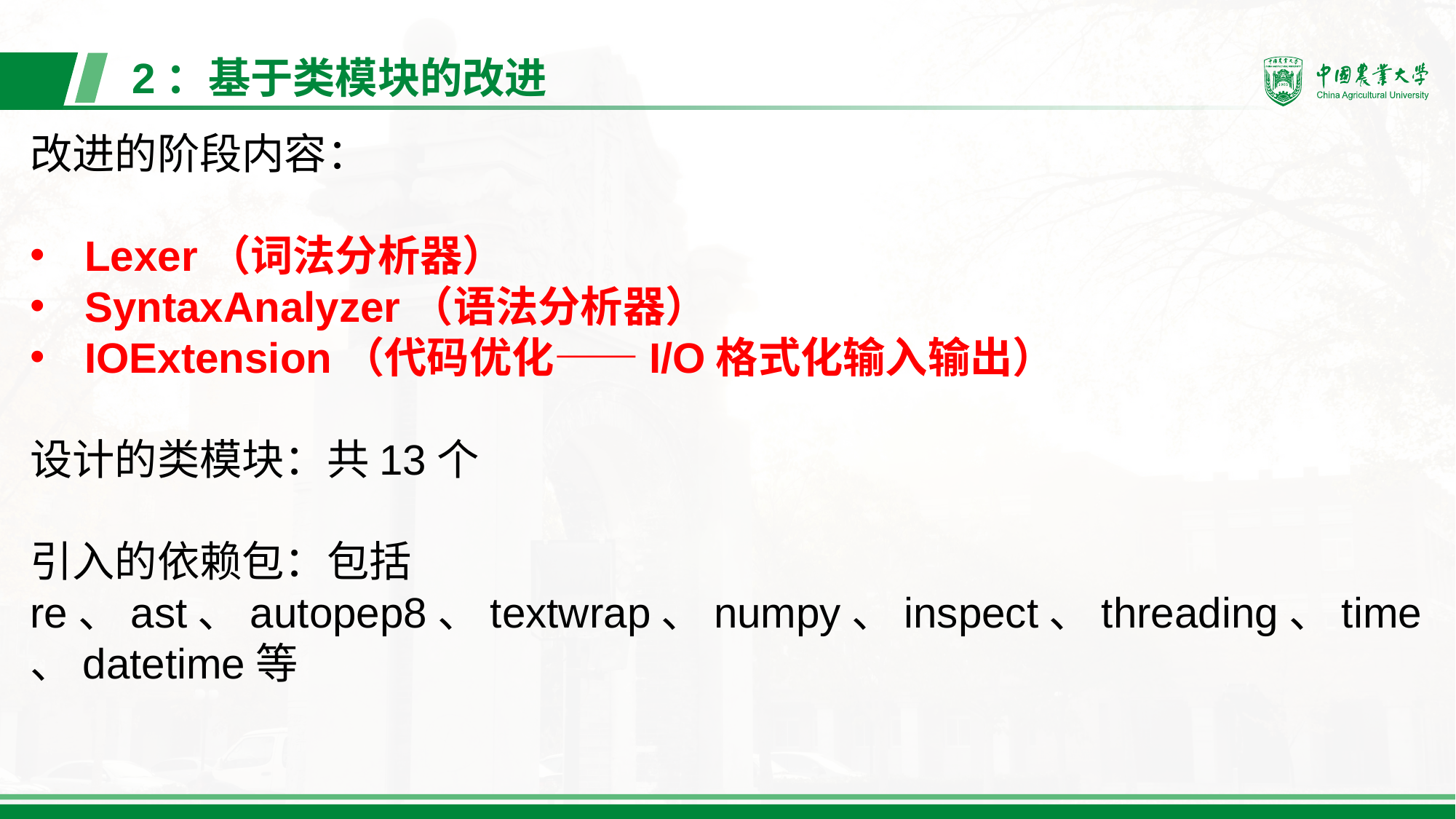

# 2：基于类模块的改进
改进的阶段内容：

Lexer（词法分析器）
SyntaxAnalyzer（语法分析器）
IOExtension（代码优化——I/O格式化输入输出）

设计的类模块：共13个

引入的依赖包：包括re、ast、autopep8、textwrap、numpy、inspect、threading、time、datetime等